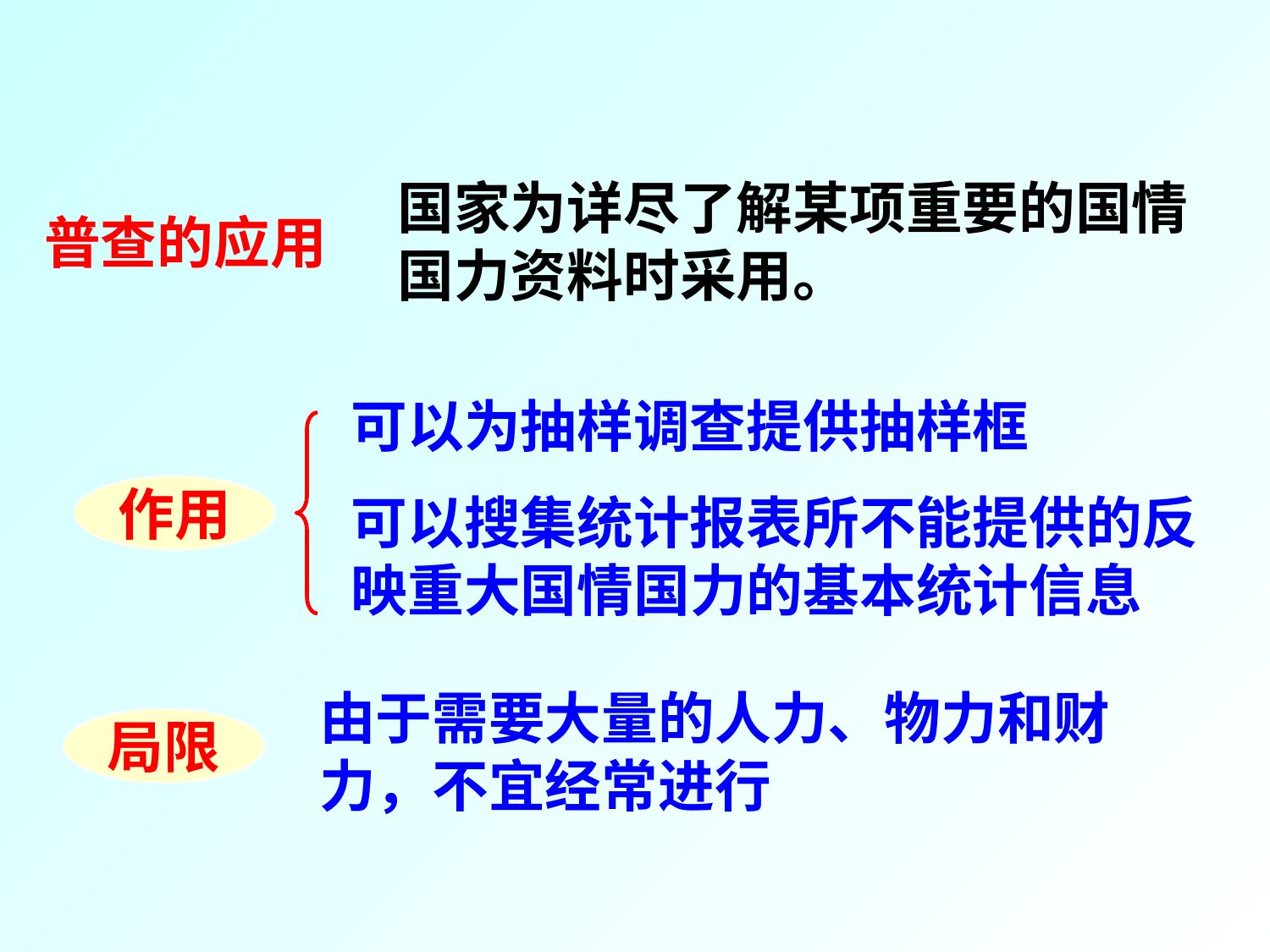

国家为详尽了解某项重要的国情国力资料时采用。
普查的应用
可以为抽样调查提供抽样框
可以搜集统计报表所不能提供的反映重大国情国力的基本统计信息

作用
由于需要大量的人力、物力和财力，不宜经常进行
局限